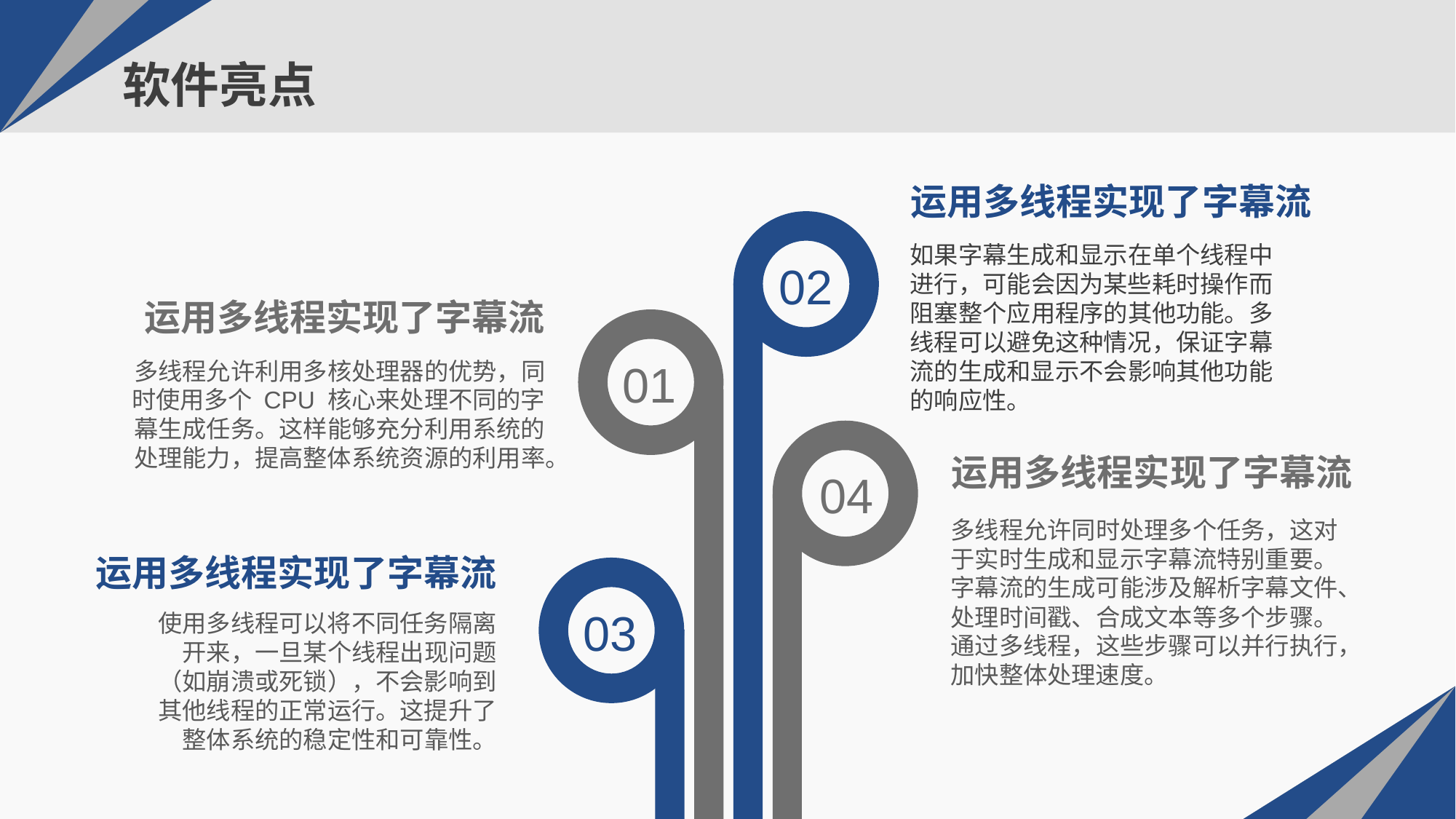

# 软件亮点
运用多线程实现了字幕流

如果字幕生成和显示在单个线程中进行，可能会因为某些耗时操作而阻塞整个应用程序的其他功能。多线程可以避免这种情况，保证字幕流的生成和显示不会影响其他功能的响应性。
02
运用多线程实现了字幕流

01
多线程允许利用多核处理器的优势，同时使用多个 CPU 核心来处理不同的字幕生成任务。这样能够充分利用系统的处理能力，提高整体系统资源的利用率。

04
运用多线程实现了字幕流
多线程允许同时处理多个任务，这对于实时生成和显示字幕流特别重要。字幕流的生成可能涉及解析字幕文件、处理时间戳、合成文本等多个步骤。通过多线程，这些步骤可以并行执行，加快整体处理速度。
运用多线程实现了字幕流

03
使用多线程可以将不同任务隔离开来，一旦某个线程出现问题（如崩溃或死锁），不会影响到其他线程的正常运行。这提升了整体系统的稳定性和可靠性。